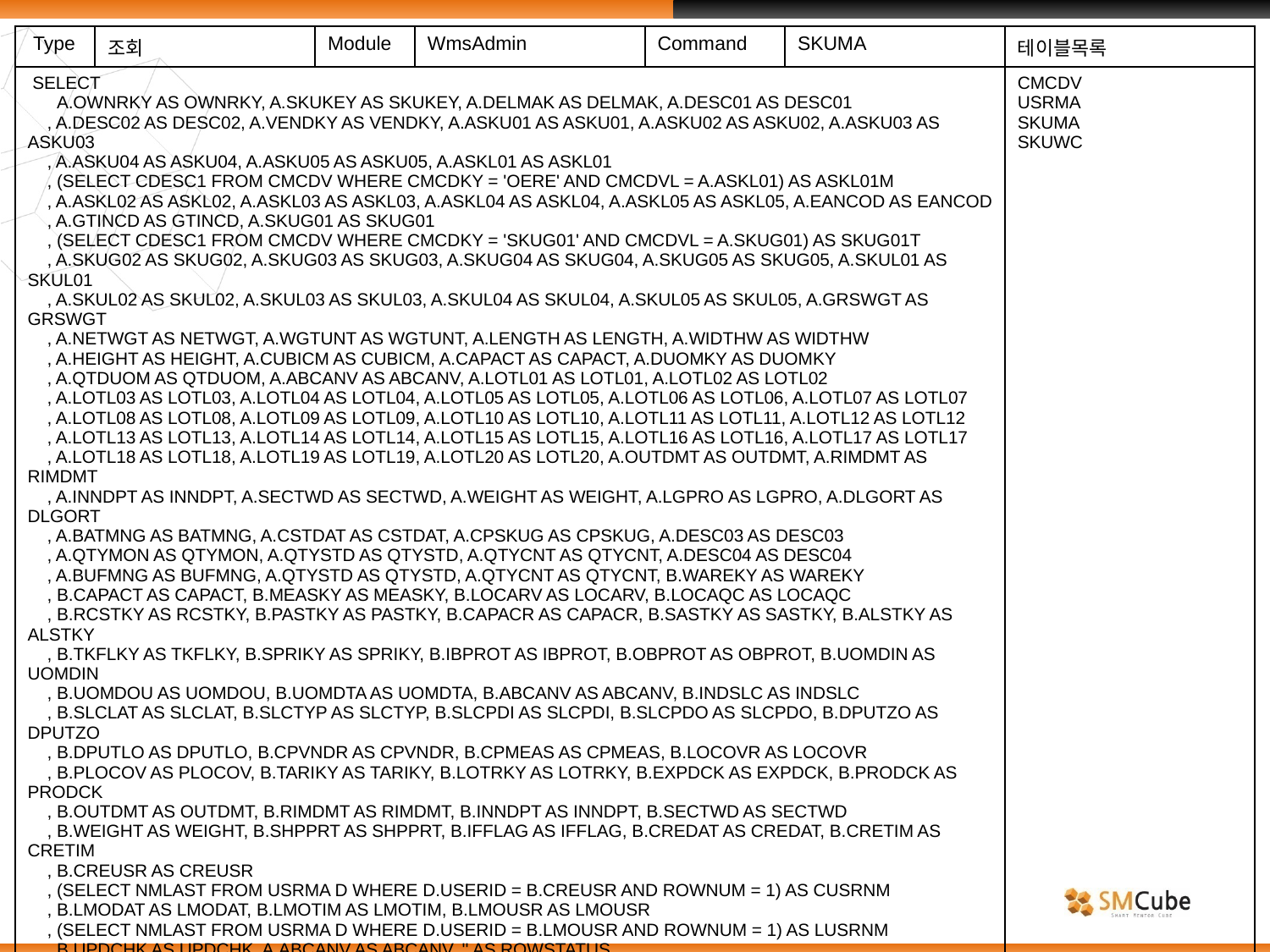

| Type | 조회 | Module | WmsAdmin | Command | SKUMA | 테이블목록 |
| --- | --- | --- | --- | --- | --- | --- |
| SELECT A.OWNRKY AS OWNRKY, A.SKUKEY AS SKUKEY, A.DELMAK AS DELMAK, A.DESC01 AS DESC01 , A.DESC02 AS DESC02, A.VENDKY AS VENDKY, A.ASKU01 AS ASKU01, A.ASKU02 AS ASKU02, A.ASKU03 AS ASKU03 , A.ASKU04 AS ASKU04, A.ASKU05 AS ASKU05, A.ASKL01 AS ASKL01 , (SELECT CDESC1 FROM CMCDV WHERE CMCDKY = 'OERE' AND CMCDVL = A.ASKL01) AS ASKL01M , A.ASKL02 AS ASKL02, A.ASKL03 AS ASKL03, A.ASKL04 AS ASKL04, A.ASKL05 AS ASKL05, A.EANCOD AS EANCOD , A.GTINCD AS GTINCD, A.SKUG01 AS SKUG01 , (SELECT CDESC1 FROM CMCDV WHERE CMCDKY = 'SKUG01' AND CMCDVL = A.SKUG01) AS SKUG01T , A.SKUG02 AS SKUG02, A.SKUG03 AS SKUG03, A.SKUG04 AS SKUG04, A.SKUG05 AS SKUG05, A.SKUL01 AS SKUL01 , A.SKUL02 AS SKUL02, A.SKUL03 AS SKUL03, A.SKUL04 AS SKUL04, A.SKUL05 AS SKUL05, A.GRSWGT AS GRSWGT , A.NETWGT AS NETWGT, A.WGTUNT AS WGTUNT, A.LENGTH AS LENGTH, A.WIDTHW AS WIDTHW , A.HEIGHT AS HEIGHT, A.CUBICM AS CUBICM, A.CAPACT AS CAPACT, A.DUOMKY AS DUOMKY , A.QTDUOM AS QTDUOM, A.ABCANV AS ABCANV, A.LOTL01 AS LOTL01, A.LOTL02 AS LOTL02 , A.LOTL03 AS LOTL03, A.LOTL04 AS LOTL04, A.LOTL05 AS LOTL05, A.LOTL06 AS LOTL06, A.LOTL07 AS LOTL07 , A.LOTL08 AS LOTL08, A.LOTL09 AS LOTL09, A.LOTL10 AS LOTL10, A.LOTL11 AS LOTL11, A.LOTL12 AS LOTL12 , A.LOTL13 AS LOTL13, A.LOTL14 AS LOTL14, A.LOTL15 AS LOTL15, A.LOTL16 AS LOTL16, A.LOTL17 AS LOTL17 , A.LOTL18 AS LOTL18, A.LOTL19 AS LOTL19, A.LOTL20 AS LOTL20, A.OUTDMT AS OUTDMT, A.RIMDMT AS RIMDMT , A.INNDPT AS INNDPT, A.SECTWD AS SECTWD, A.WEIGHT AS WEIGHT, A.LGPRO AS LGPRO, A.DLGORT AS DLGORT , A.BATMNG AS BATMNG, A.CSTDAT AS CSTDAT, A.CPSKUG AS CPSKUG, A.DESC03 AS DESC03 , A.QTYMON AS QTYMON, A.QTYSTD AS QTYSTD, A.QTYCNT AS QTYCNT, A.DESC04 AS DESC04 , A.BUFMNG AS BUFMNG, A.QTYSTD AS QTYSTD, A.QTYCNT AS QTYCNT, B.WAREKY AS WAREKY , B.CAPACT AS CAPACT, B.MEASKY AS MEASKY, B.LOCARV AS LOCARV, B.LOCAQC AS LOCAQC , B.RCSTKY AS RCSTKY, B.PASTKY AS PASTKY, B.CAPACR AS CAPACR, B.SASTKY AS SASTKY, B.ALSTKY AS ALSTKY , B.TKFLKY AS TKFLKY, B.SPRIKY AS SPRIKY, B.IBPROT AS IBPROT, B.OBPROT AS OBPROT, B.UOMDIN AS UOMDIN , B.UOMDOU AS UOMDOU, B.UOMDTA AS UOMDTA, B.ABCANV AS ABCANV, B.INDSLC AS INDSLC , B.SLCLAT AS SLCLAT, B.SLCTYP AS SLCTYP, B.SLCPDI AS SLCPDI, B.SLCPDO AS SLCPDO, B.DPUTZO AS DPUTZO , B.DPUTLO AS DPUTLO, B.CPVNDR AS CPVNDR, B.CPMEAS AS CPMEAS, B.LOCOVR AS LOCOVR , B.PLOCOV AS PLOCOV, B.TARIKY AS TARIKY, B.LOTRKY AS LOTRKY, B.EXPDCK AS EXPDCK, B.PRODCK AS PRODCK , B.OUTDMT AS OUTDMT, B.RIMDMT AS RIMDMT, B.INNDPT AS INNDPT, B.SECTWD AS SECTWD , B.WEIGHT AS WEIGHT, B.SHPPRT AS SHPPRT, B.IFFLAG AS IFFLAG, B.CREDAT AS CREDAT, B.CRETIM AS CRETIM , B.CREUSR AS CREUSR , (SELECT NMLAST FROM USRMA D WHERE D.USERID = B.CREUSR AND ROWNUM = 1) AS CUSRNM , B.LMODAT AS LMODAT, B.LMOTIM AS LMOTIM, B.LMOUSR AS LMOUSR , (SELECT NMLAST FROM USRMA D WHERE D.USERID = B.LMOUSR AND ROWNUM = 1) AS LUSRNM , B.UPDCHK AS UPDCHK, A.ABCANV AS ABCANV, '' AS ROWSTATUS |  |  |  |  |  | CMCDV USRMA SKUMA SKUWC |
|  |  |  |  |  |  |  |